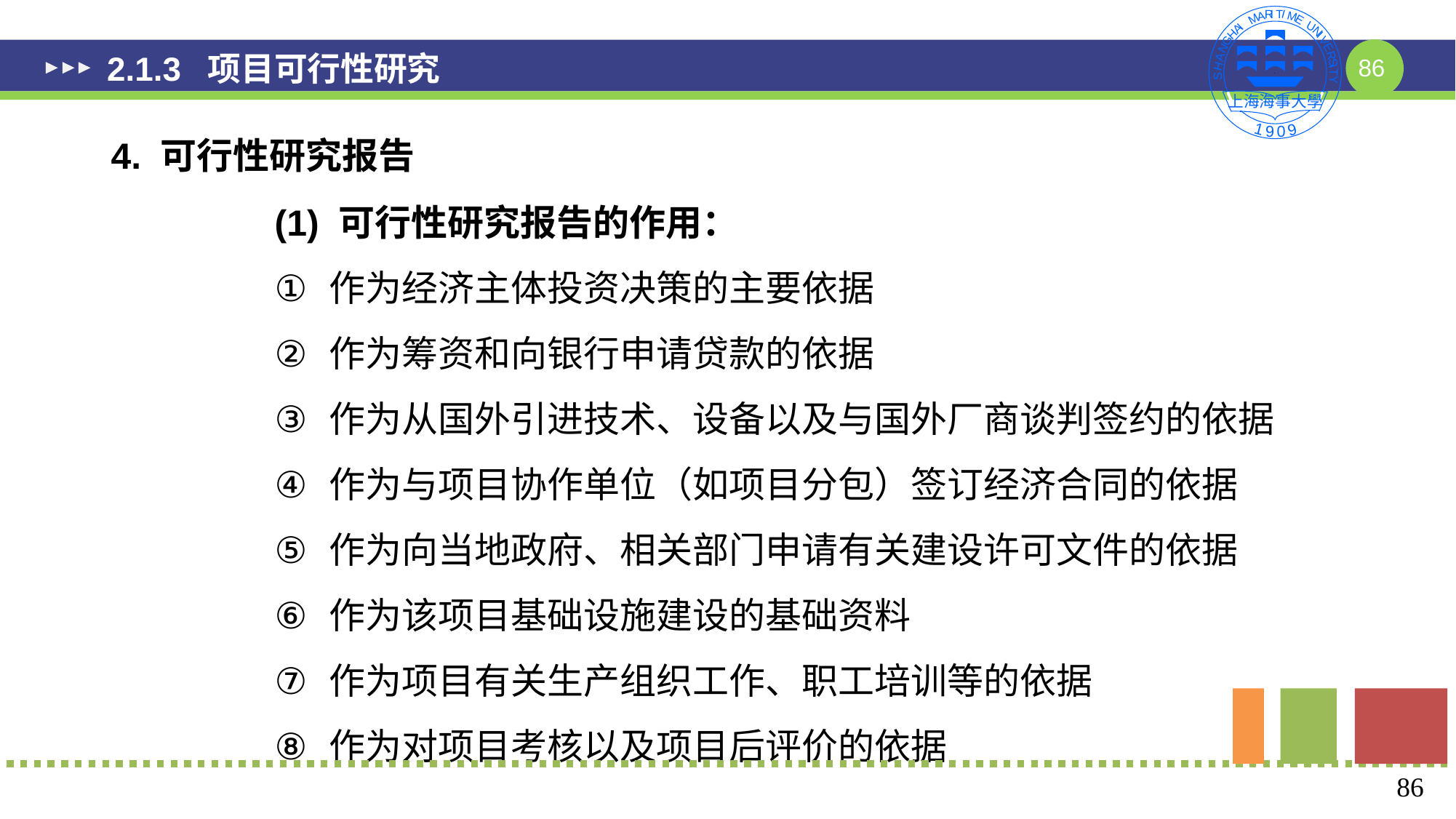

# 2.1.3  项目可行性研究
4. 可行性研究报告
(1) 可行性研究报告的作用：
作为经济主体投资决策的主要依据
作为筹资和向银行申请贷款的依据
作为从国外引进技术、设备以及与国外厂商谈判签约的依据
作为与项目协作单位（如项目分包）签订经济合同的依据
作为向当地政府、相关部门申请有关建设许可文件的依据
作为该项目基础设施建设的基础资料
作为项目有关生产组织工作、职工培训等的依据
作为对项目考核以及项目后评价的依据

86
86